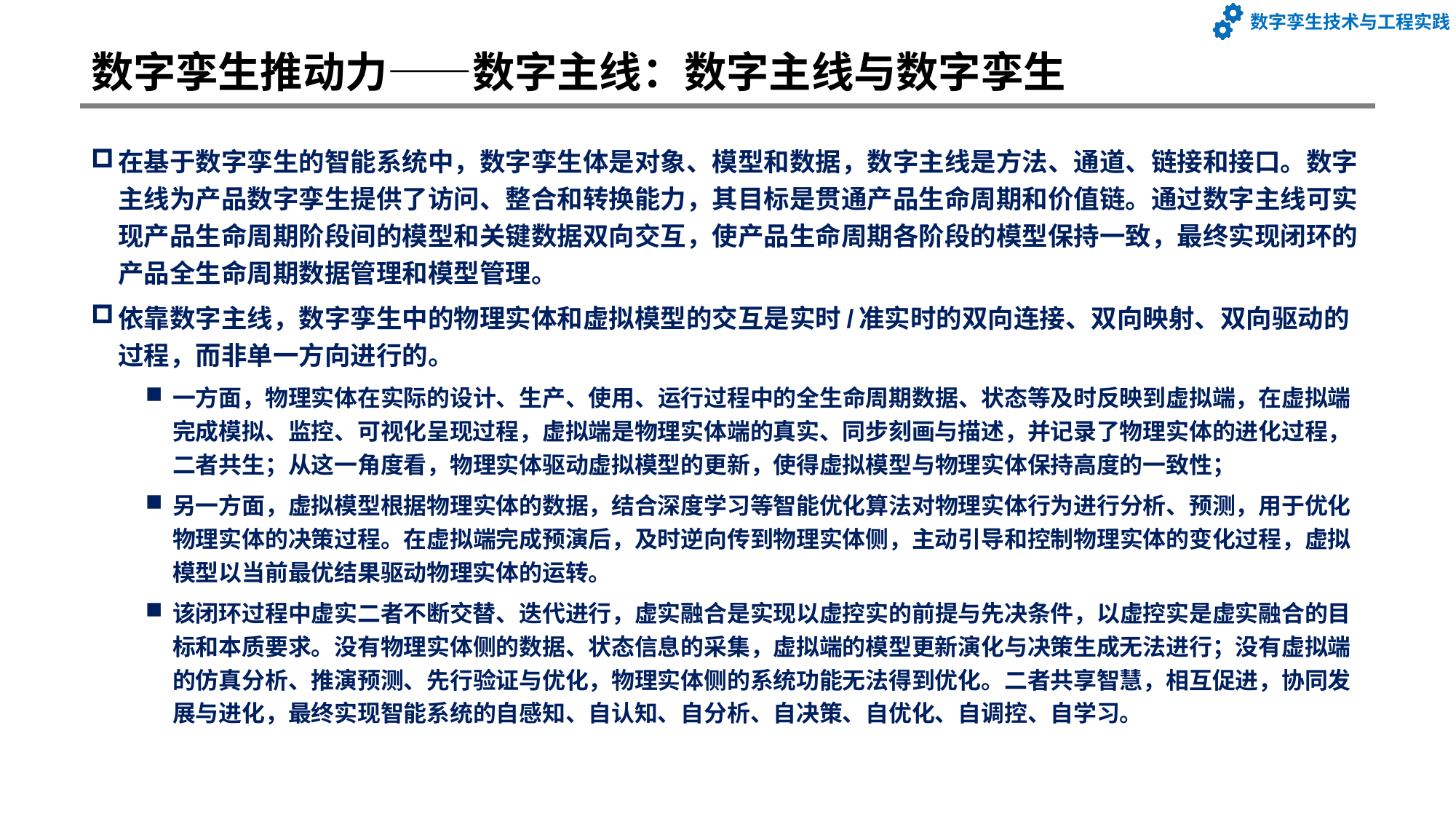

# 数字孪生推动力——数字主线：数字主线与数字孪生
在基于数字孪生的智能系统中，数字孪生体是对象、模型和数据，数字主线是方法、通道、链接和接口。数字主线为产品数字孪生提供了访问、整合和转换能力，其目标是贯通产品生命周期和价值链。通过数字主线可实现产品生命周期阶段间的模型和关键数据双向交互，使产品生命周期各阶段的模型保持一致，最终实现闭环的产品全生命周期数据管理和模型管理。
依靠数字主线，数字孪生中的物理实体和虚拟模型的交互是实时/准实时的双向连接、双向映射、双向驱动的过程，而非单一方向进行的。
一方面，物理实体在实际的设计、生产、使用、运行过程中的全生命周期数据、状态等及时反映到虚拟端，在虚拟端完成模拟、监控、可视化呈现过程，虚拟端是物理实体端的真实、同步刻画与描述，并记录了物理实体的进化过程，二者共生；从这一角度看，物理实体驱动虚拟模型的更新，使得虚拟模型与物理实体保持高度的一致性；
另一方面，虚拟模型根据物理实体的数据，结合深度学习等智能优化算法对物理实体行为进行分析、预测，用于优化物理实体的决策过程。在虚拟端完成预演后，及时逆向传到物理实体侧，主动引导和控制物理实体的变化过程，虚拟模型以当前最优结果驱动物理实体的运转。
该闭环过程中虚实二者不断交替、迭代进行，虚实融合是实现以虚控实的前提与先决条件，以虚控实是虚实融合的目标和本质要求。没有物理实体侧的数据、状态信息的采集，虚拟端的模型更新演化与决策生成无法进行；没有虚拟端的仿真分析、推演预测、先行验证与优化，物理实体侧的系统功能无法得到优化。二者共享智慧，相互促进，协同发展与进化，最终实现智能系统的自感知、自认知、自分析、自决策、自优化、自调控、自学习。